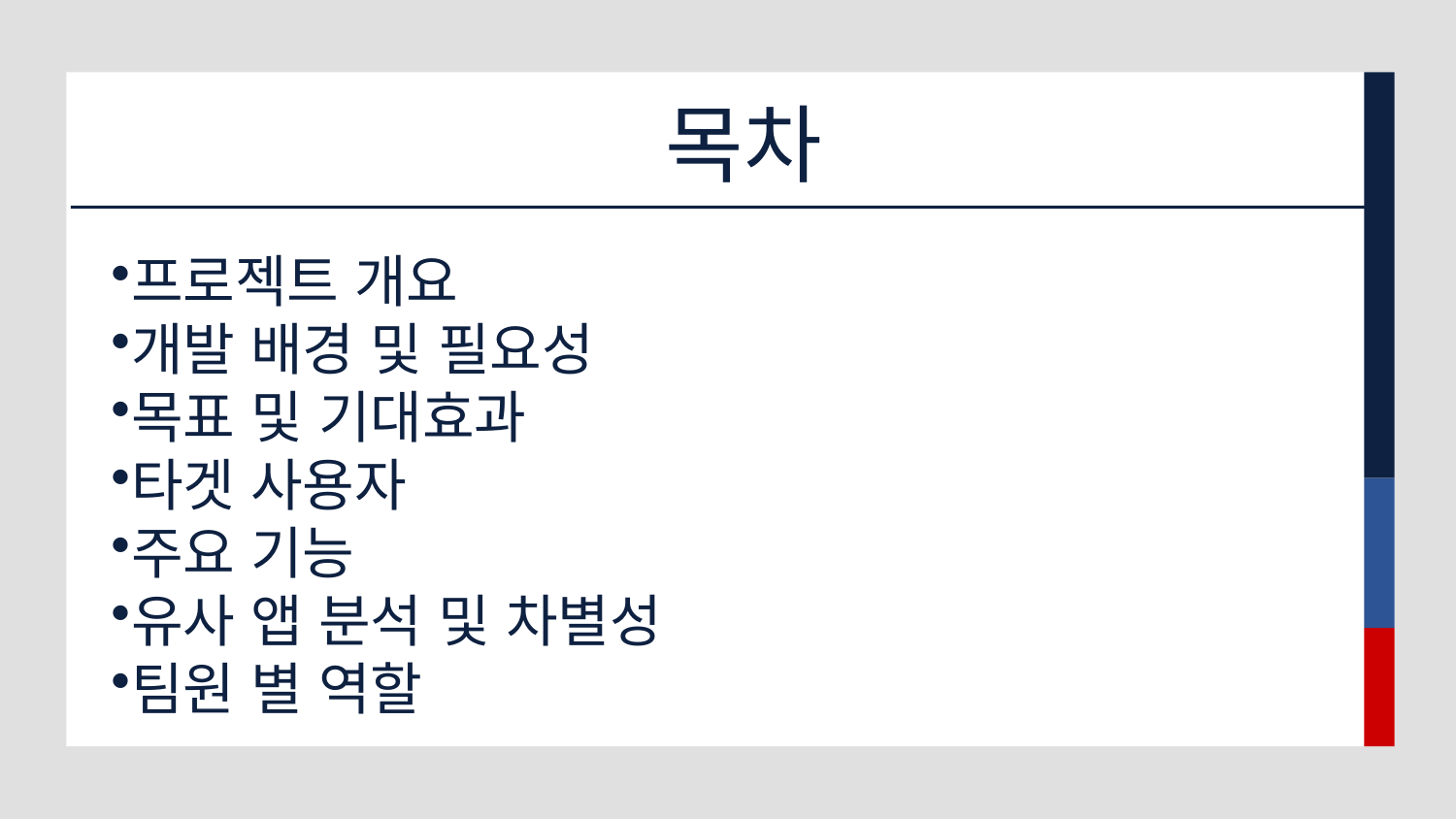

# 목차
프로젝트 개요
개발 배경 및 필요성
목표 및 기대효과
타겟 사용자
주요 기능
유사 앱 분석 및 차별성
팀원 별 역할